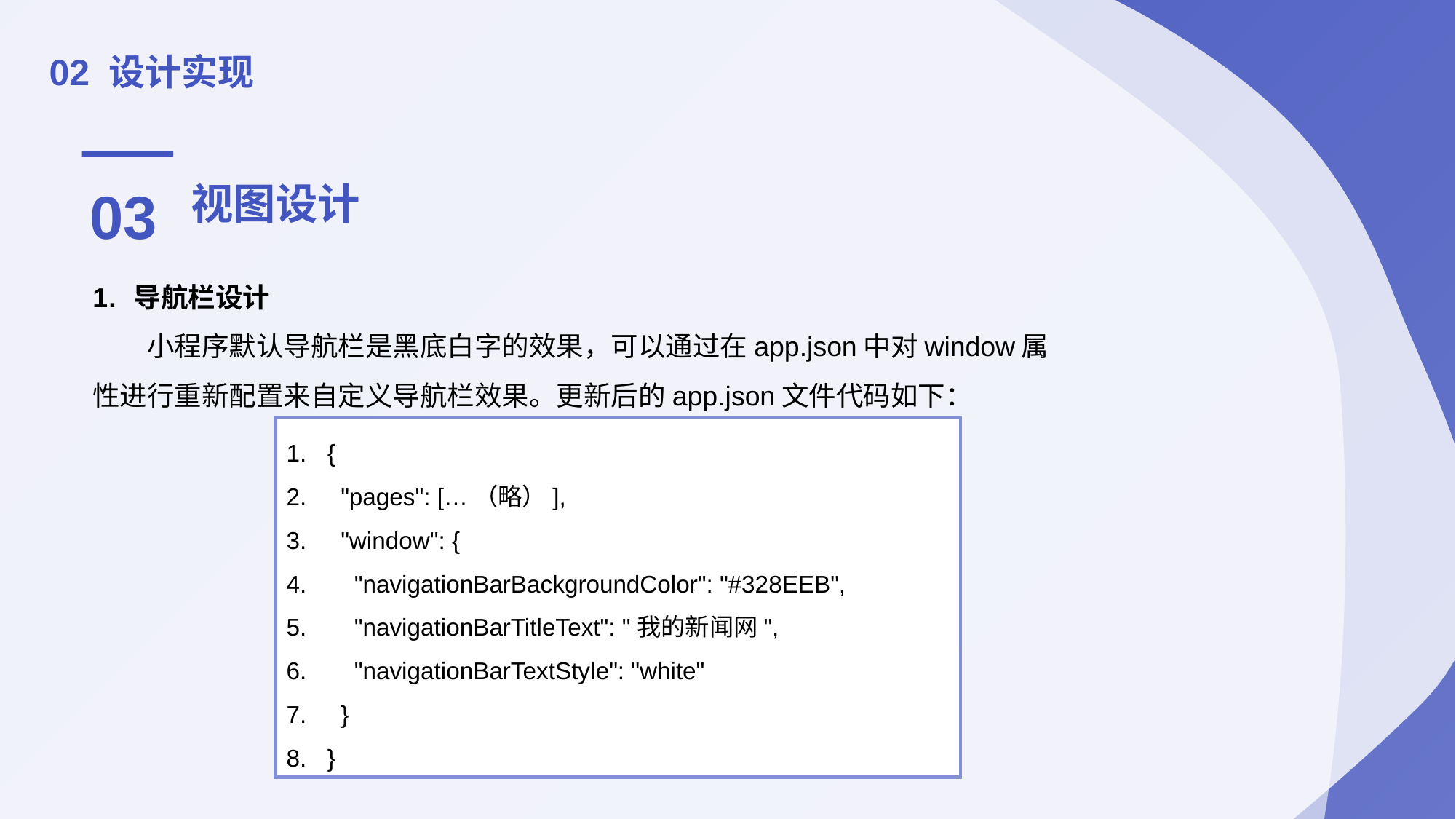

02 设计实现
03

视图设计
导航栏设计
小程序默认导航栏是黑底白字的效果，可以通过在app.json中对window属性进行重新配置来自定义导航栏效果。更新后的app.json文件代码如下：

{
  "pages": […（略）],
  "window": {
    "navigationBarBackgroundColor": "#328EEB",
    "navigationBarTitleText": "我的新闻网",
    "navigationBarTextStyle": "white"
  }
}